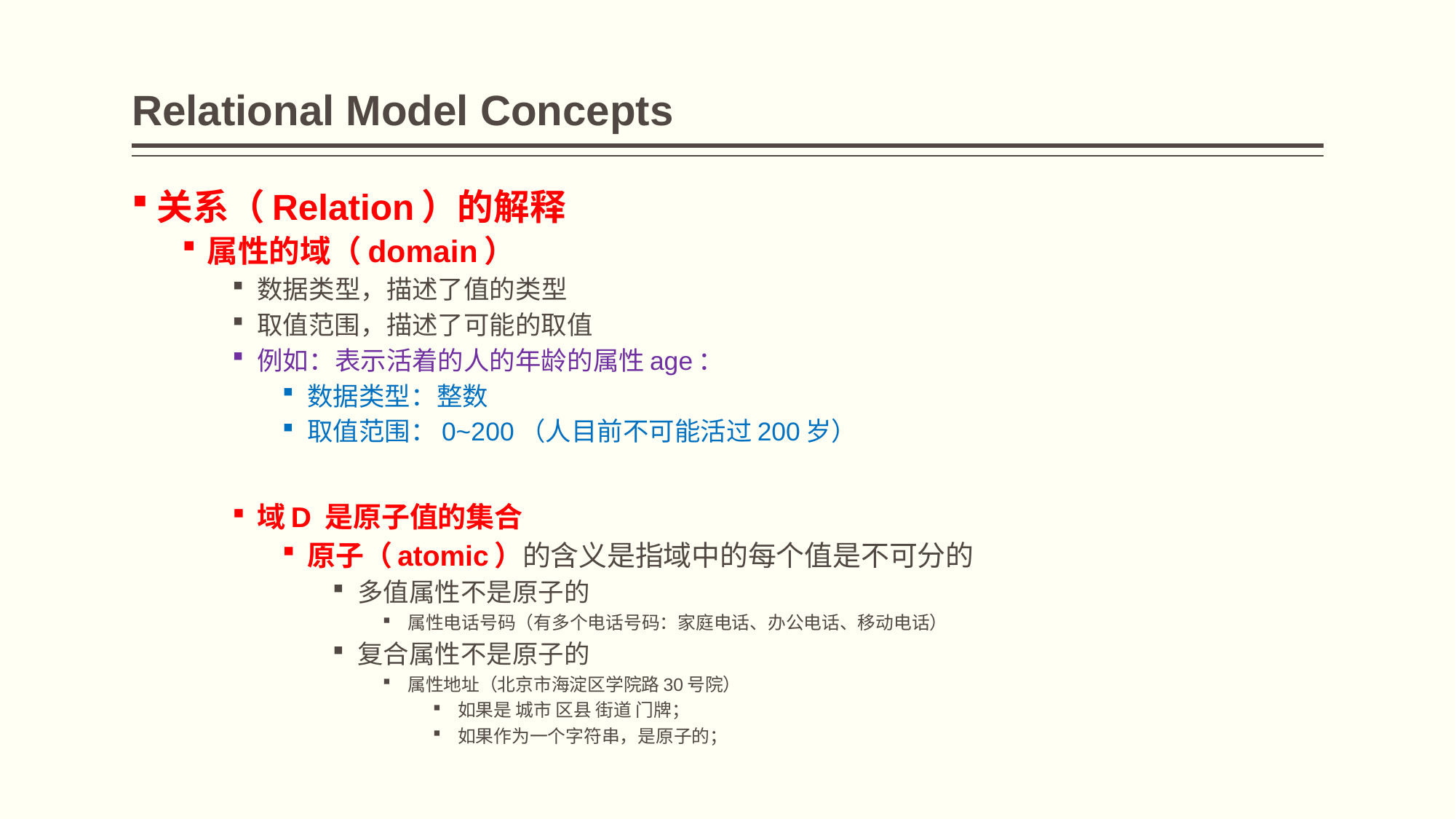

# Relational Model Concepts
关系（Relation）的解释
属性的域（domain）
数据类型，描述了值的类型
取值范围，描述了可能的取值
例如：表示活着的人的年龄的属性age：
数据类型：整数
取值范围：0~200（人目前不可能活过200岁）

域D 是原子值的集合
原子（atomic）的含义是指域中的每个值是不可分的
多值属性不是原子的
属性电话号码（有多个电话号码：家庭电话、办公电话、移动电话）
复合属性不是原子的
属性地址（北京市海淀区学院路30号院）
如果是 城市 区县 街道 门牌；
如果作为一个字符串，是原子的；